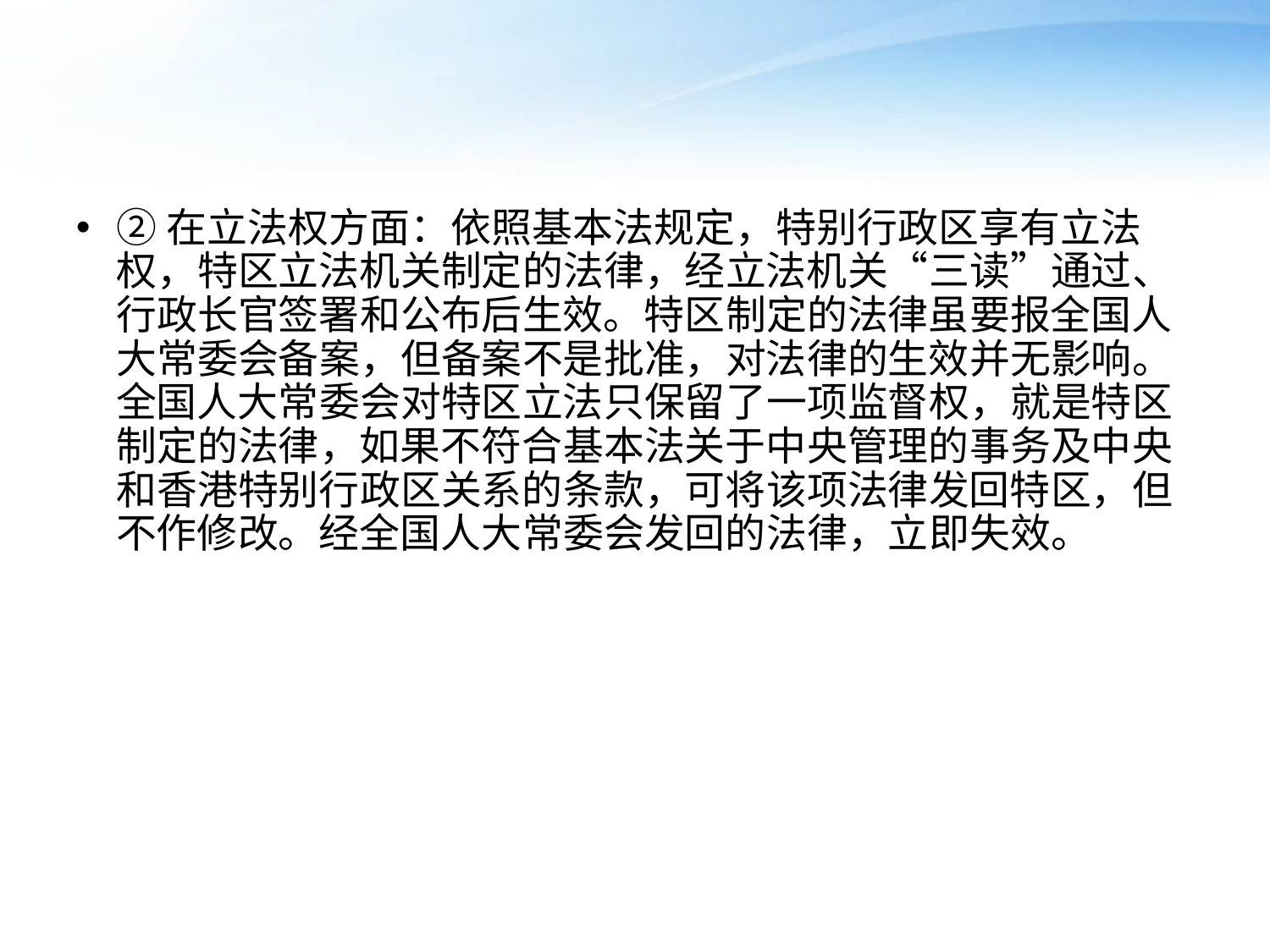

#
②在立法权方面：依照基本法规定，特别行政区享有立法权，特区立法机关制定的法律，经立法机关“三读”通过、行政长官签署和公布后生效。特区制定的法律虽要报全国人大常委会备案，但备案不是批准，对法律的生效并无影响。全国人大常委会对特区立法只保留了一项监督权，就是特区制定的法律，如果不符合基本法关于中央管理的事务及中央和香港特别行政区关系的条款，可将该项法律发回特区，但不作修改。经全国人大常委会发回的法律，立即失效。